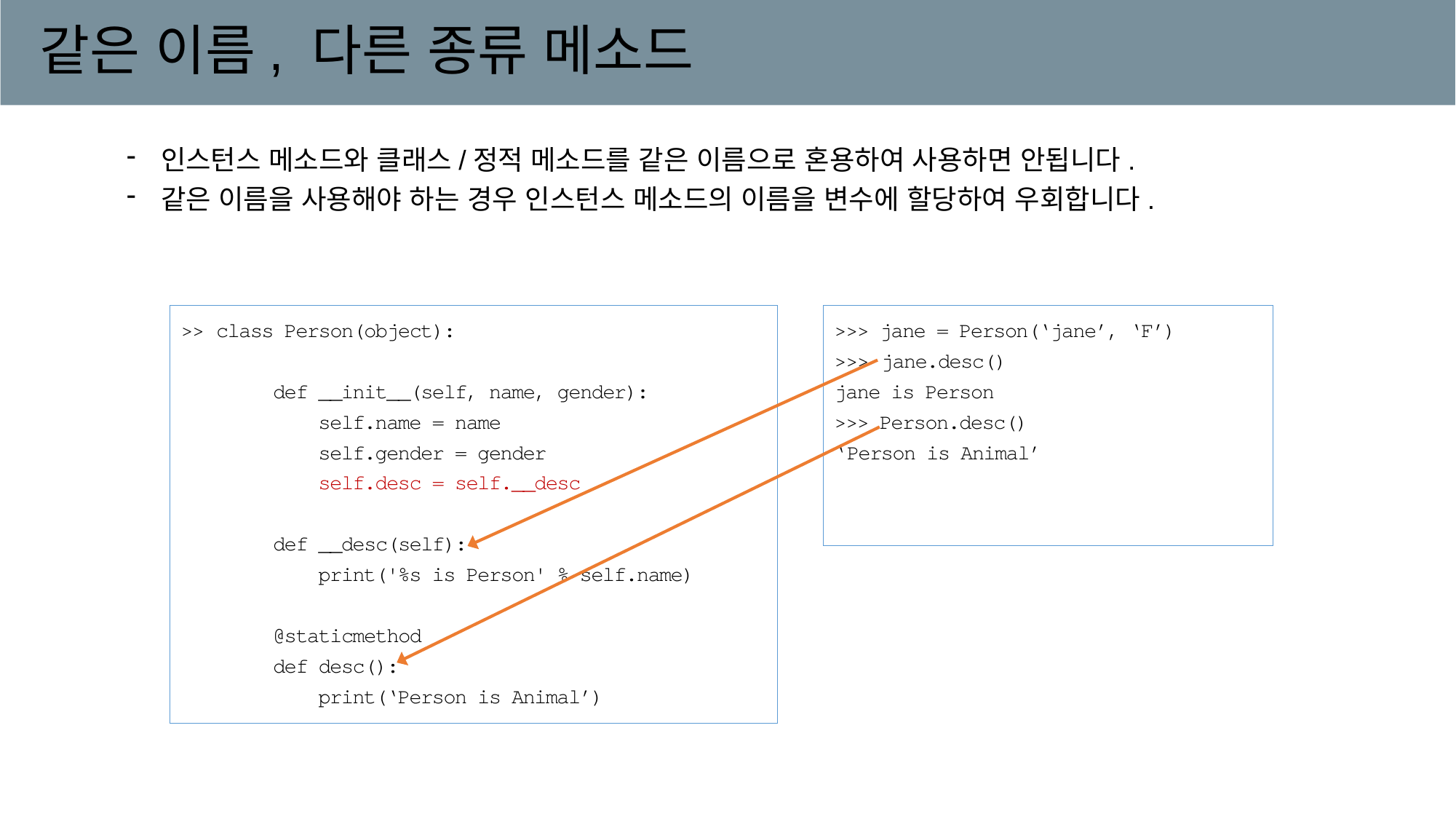

# 같은 이름, 다른 종류 메소드
인스턴스 메소드와 클래스/정적 메소드를 같은 이름으로 혼용하여 사용하면 안됩니다.
같은 이름을 사용해야 하는 경우 인스턴스 메소드의 이름을 변수에 할당하여 우회합니다.
>>> jane = Person(‘jane’, ‘F’)
>>> jane.desc()
jane is Person
>>> Person.desc()
‘Person is Animal’
>> class Person(object):

        def __init__(self, name, gender):
            self.name = name
            self.gender = gender
            self.desc = self.__desc

        def __desc(self):
            print('%s is Person' % self.name)

        @staticmethod
        def desc():
            print(‘Person is Animal’)